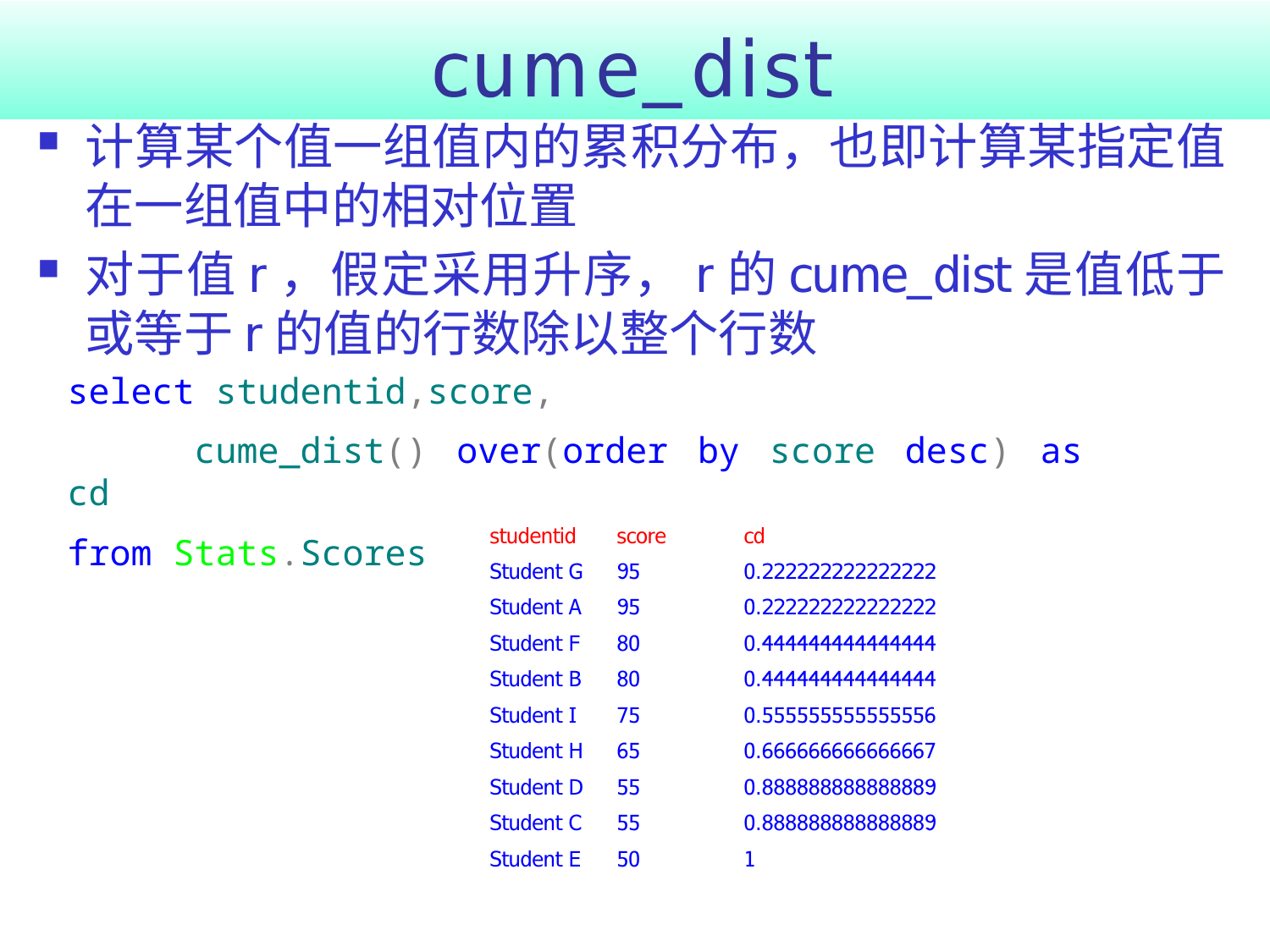

# cume_dist
计算某个值一组值内的累积分布，也即计算某指定值在一组值中的相对位置
对于值r，假定采用升序，r的cume_dist是值低于或等于r的值的行数除以整个行数

select studentid,score,
	cume_dist() over(order by score desc) as cd
from Stats.Scores
studentid	score	cd
Student G	95	0.222222222222222
Student A	95	0.222222222222222
Student F	80	0.444444444444444
Student B	80	0.444444444444444
Student I	75	0.555555555555556
Student H	65	0.666666666666667
Student D	55	0.888888888888889
Student C	55	0.888888888888889
Student E	50	1